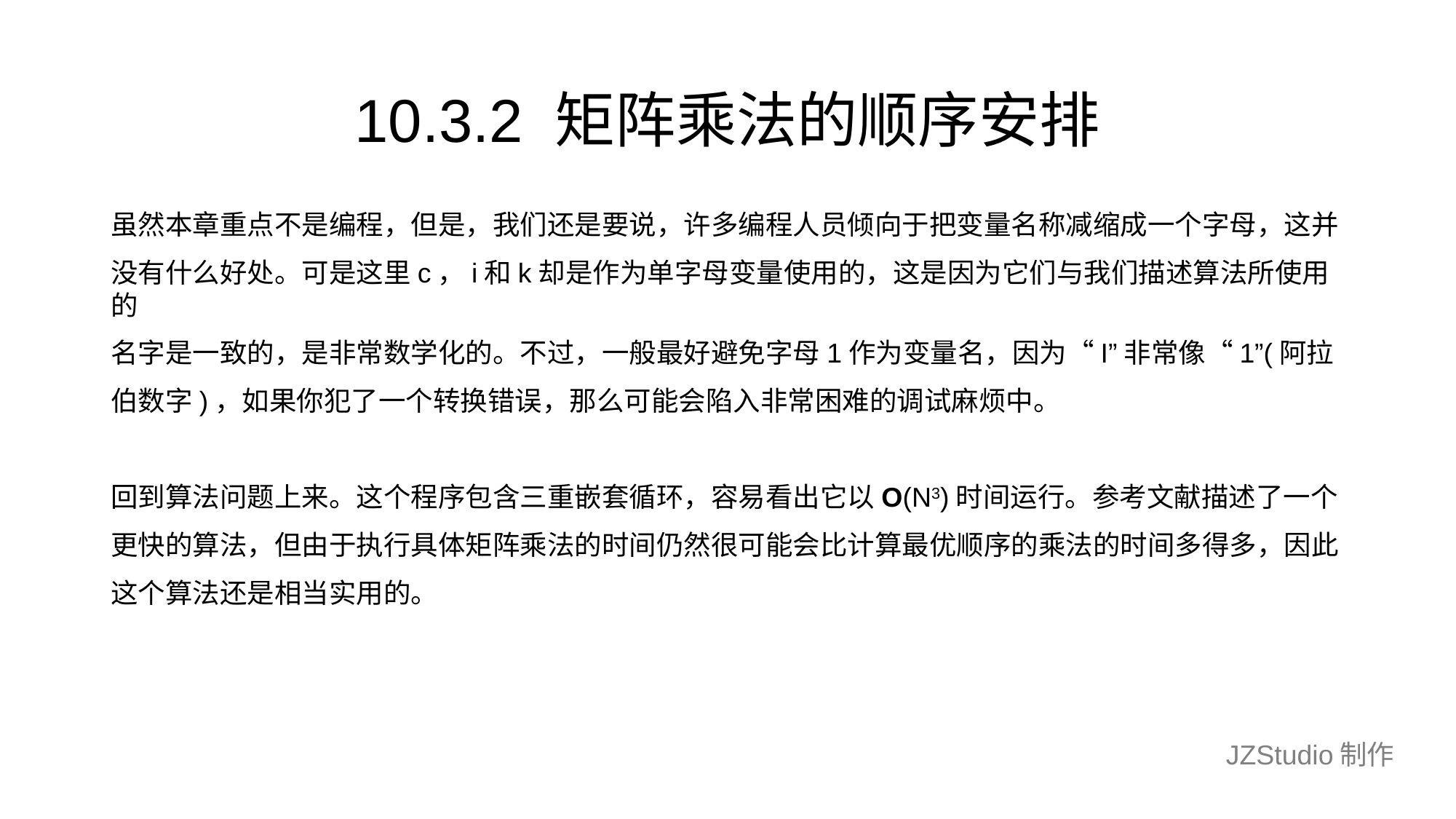

# 10.3.2 矩阵乘法的顺序安排
虽然本章重点不是编程，但是，我们还是要说，许多编程人员倾向于把变量名称减缩成一个字母，这并
没有什么好处。可是这里c，i和k却是作为单字母变量使用的，这是因为它们与我们描述算法所使用的
名字是一致的，是非常数学化的。不过，一般最好避免字母1作为变量名，因为“I”非常像“1”(阿拉
伯数字)，如果你犯了一个转换错误，那么可能会陷入非常困难的调试麻烦中。

回到算法问题上来。这个程序包含三重嵌套循环，容易看出它以O(N3)时间运行。参考文献描述了一个
更快的算法，但由于执行具体矩阵乘法的时间仍然很可能会比计算最优顺序的乘法的时间多得多，因此
这个算法还是相当实用的。